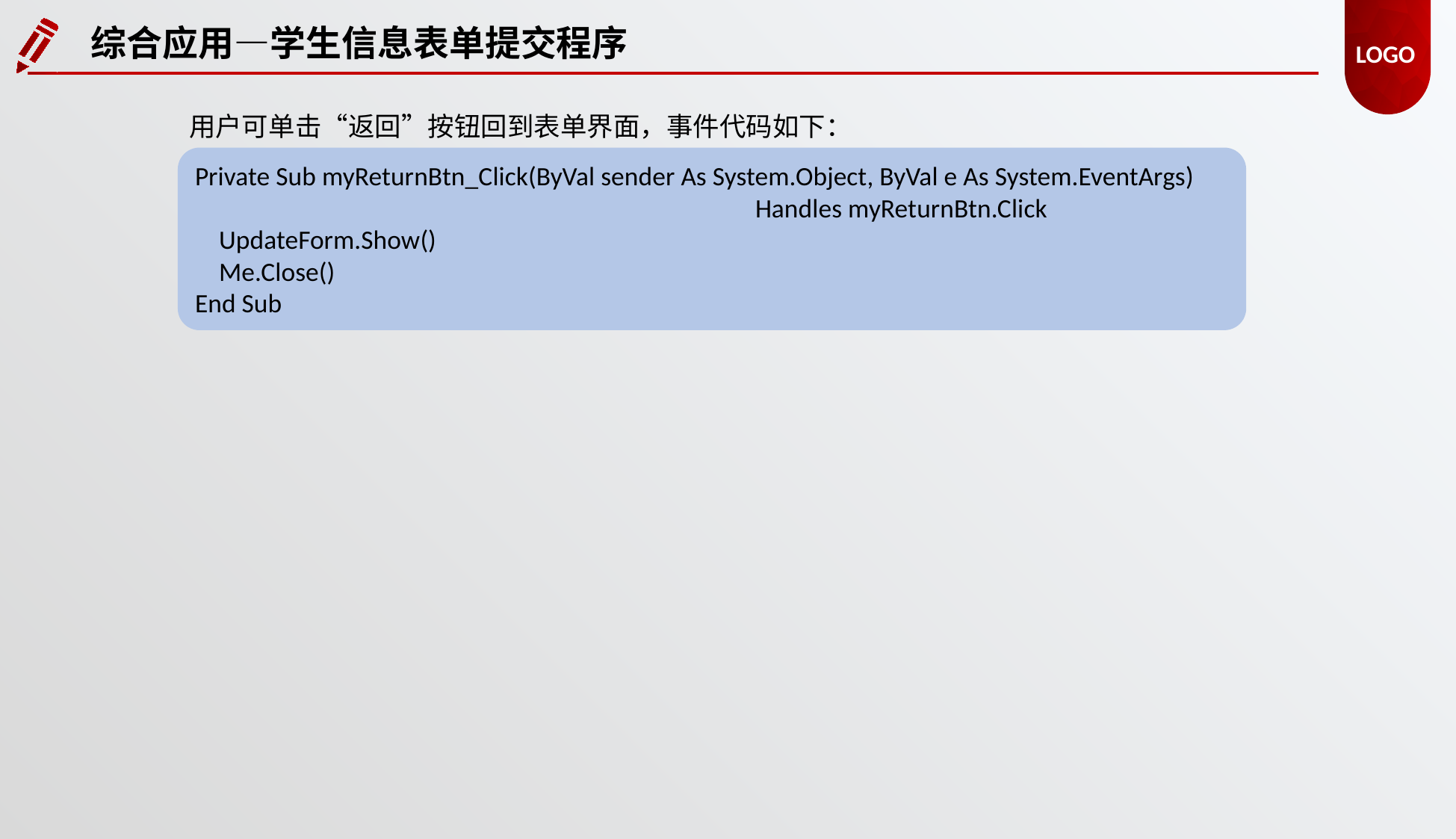

综合应用—学生信息表单提交程序
用户可单击“返回”按钮回到表单界面，事件代码如下：
Private Sub myReturnBtn_Click(ByVal sender As System.Object, ByVal e As System.EventArgs)
					Handles myReturnBtn.Click
    UpdateForm.Show()
    Me.Close()
End Sub